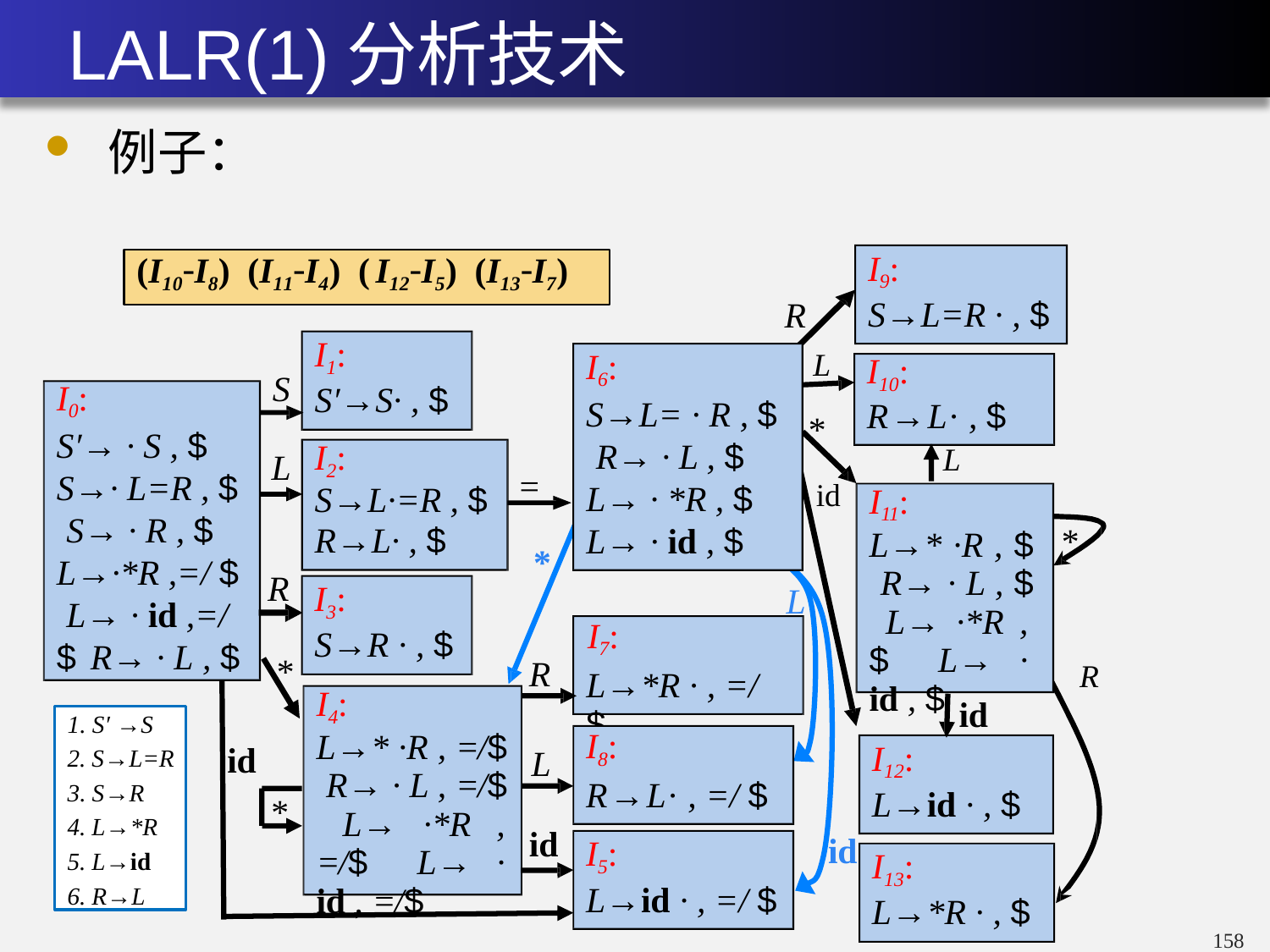

# LALR(1)分析技术
例子：

I9:
S→L=R · , $
R

I1:
S′→S· , $
L

I6:
S→L= · R , $  R→ · L , $  L→ · *R , $  L→ · id , $

I10:
R→L· , $
S

I0:
S′→ · S , $  S→· L=R , $  S→ · R , $  L→·*R ,=/ $  L→ · id ,=/ $  R→ · L , $

*

L
I2:
S→L·=R , $
R→L· , $
L

=

id

I11:
L→* ·R , $  R→ · L , $  L→ ·*R , $  L→ · id , $

*
R

I3:
S→R · , $

I7:

L→*R · , =/ $
*
R
R

I4:
L→* ·R , =/$  R→ · L , =/$  L→ ·*R , =/$  L→ · id , =/$

id

R→L· , =/ $
I8:
id
I12:
L→id · , $
L

*
id

I5:
L→id · , =/ $
I13:
L→*R · , $

(I10-I8)  (I11-I4)  ( I12- I5)  (I13- I7)

*

id

L
1. S′ →S
2. S→L=R
3. S→R
4. L→*R
5. L→id
6. R→L
158